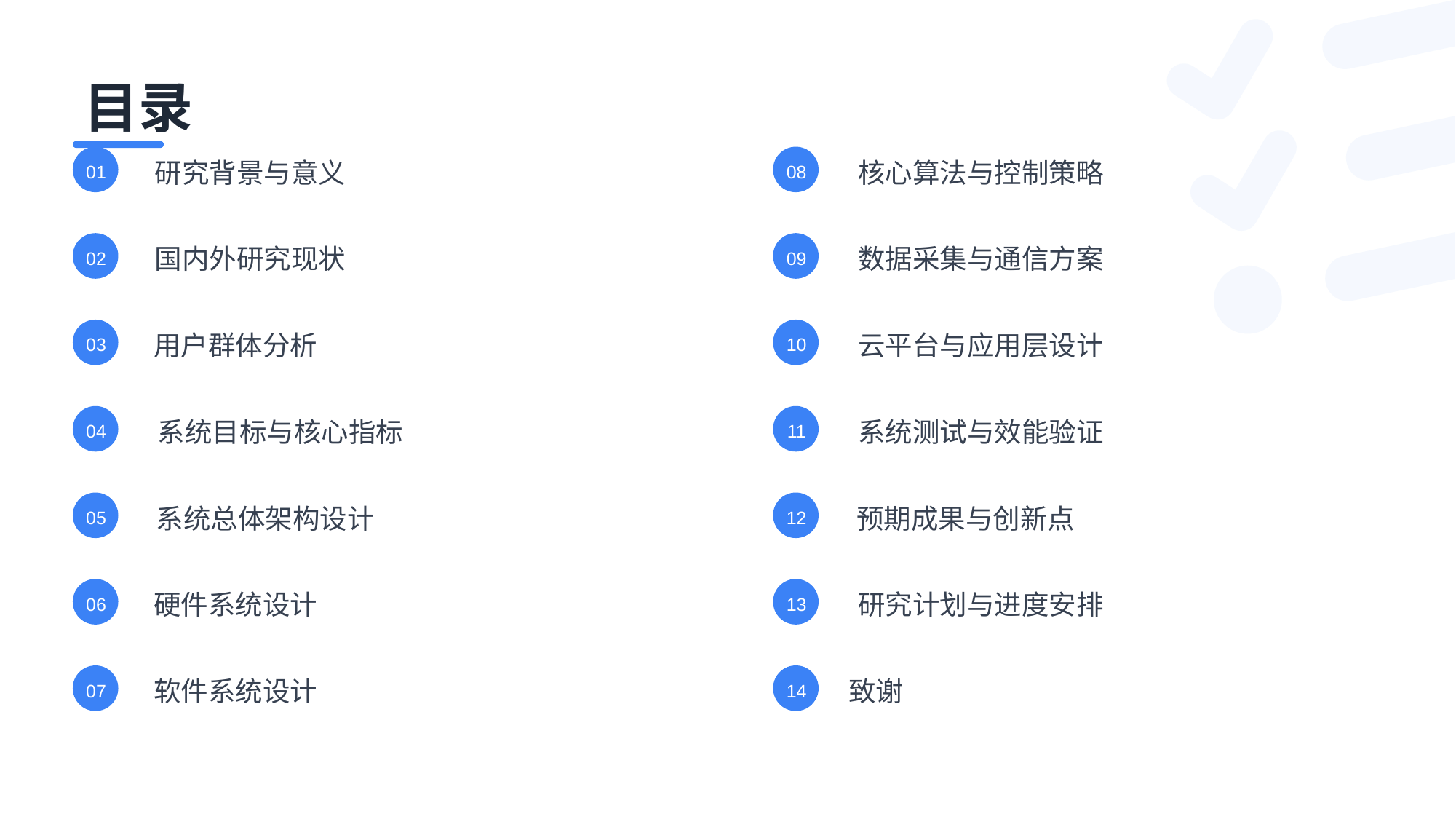

目录

研究背景与意义
核心算法与控制策略
01
08

国内外研究现状
数据采集与通信方案
02
09

用户群体分析
云平台与应用层设计
03
10

系统目标与核心指标
系统测试与效能验证
04
11

系统总体架构设计
预期成果与创新点
05
12

硬件系统设计
研究计划与进度安排
06
13

软件系统设计
致谢
07
14